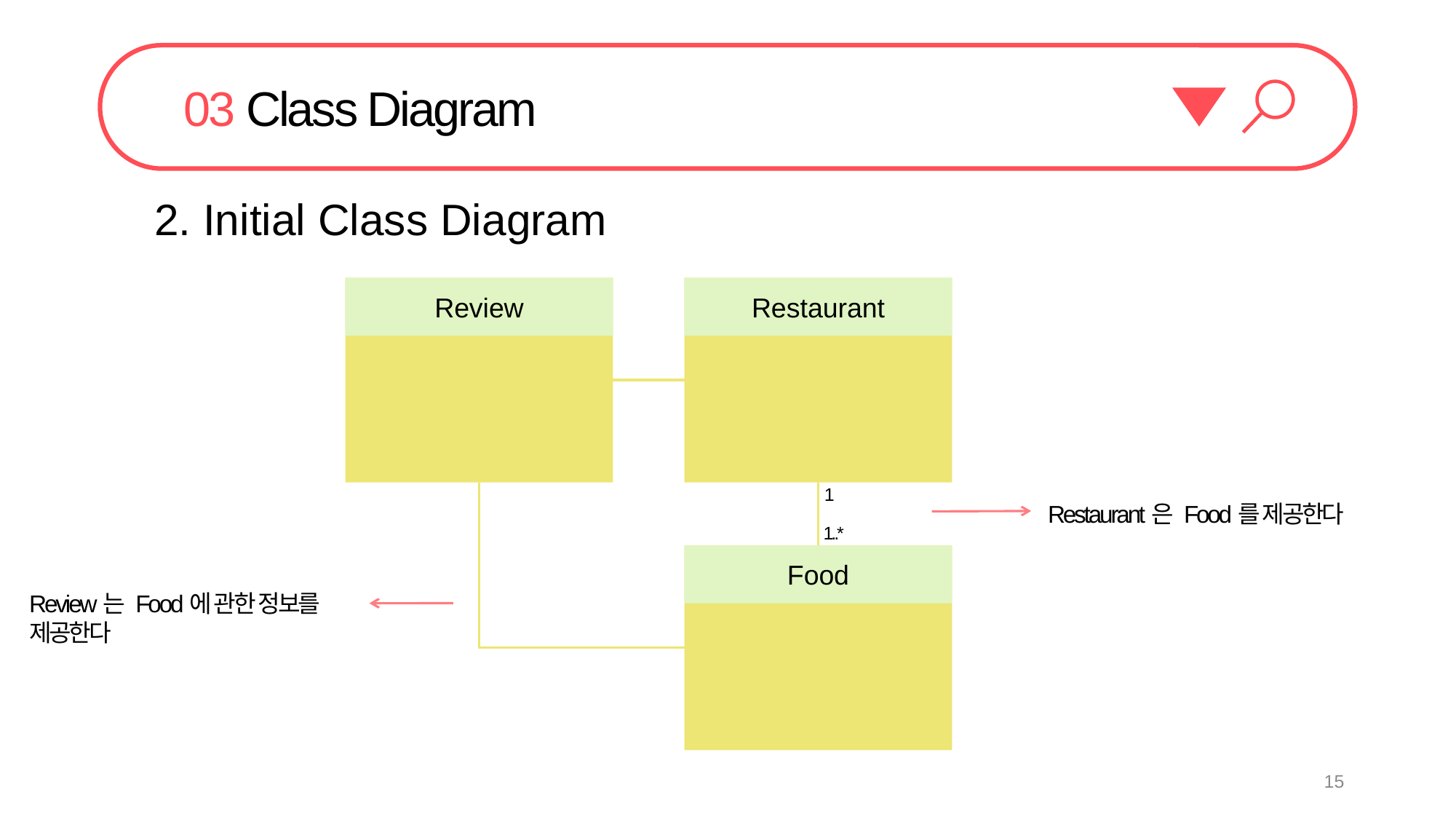

03 Class Diagram

2. Initial Class Diagram

Review

Restaurant
1
Restaurant은 Food를 제공한다
1..*

Food
Review는 Food에 관한 정보를 제공한다
15